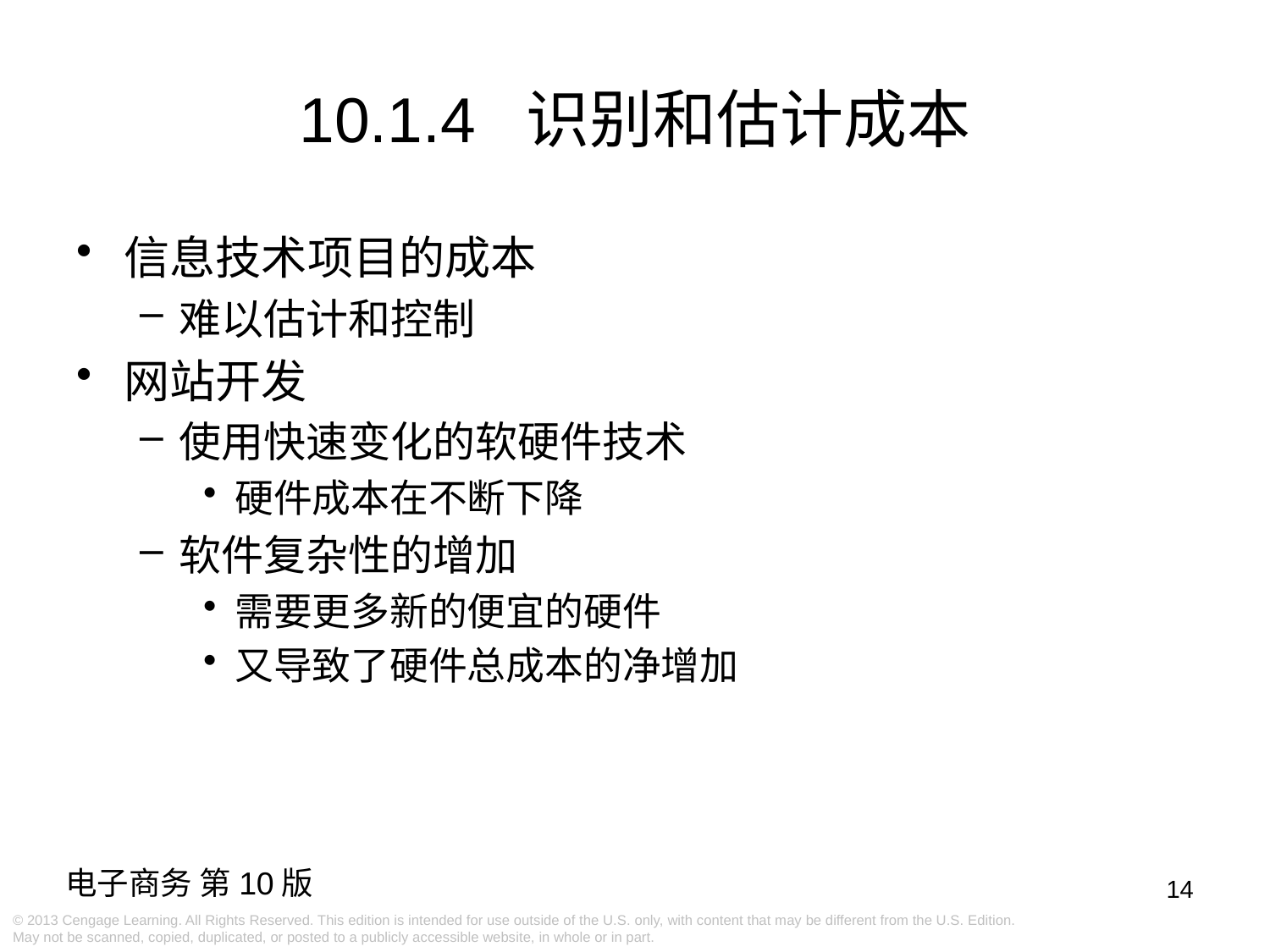

10.1.4  识别和估计成本
信息技术项目的成本
难以估计和控制
网站开发
使用快速变化的软硬件技术
硬件成本在不断下降
软件复杂性的增加
需要更多新的便宜的硬件
又导致了硬件总成本的净增加
14